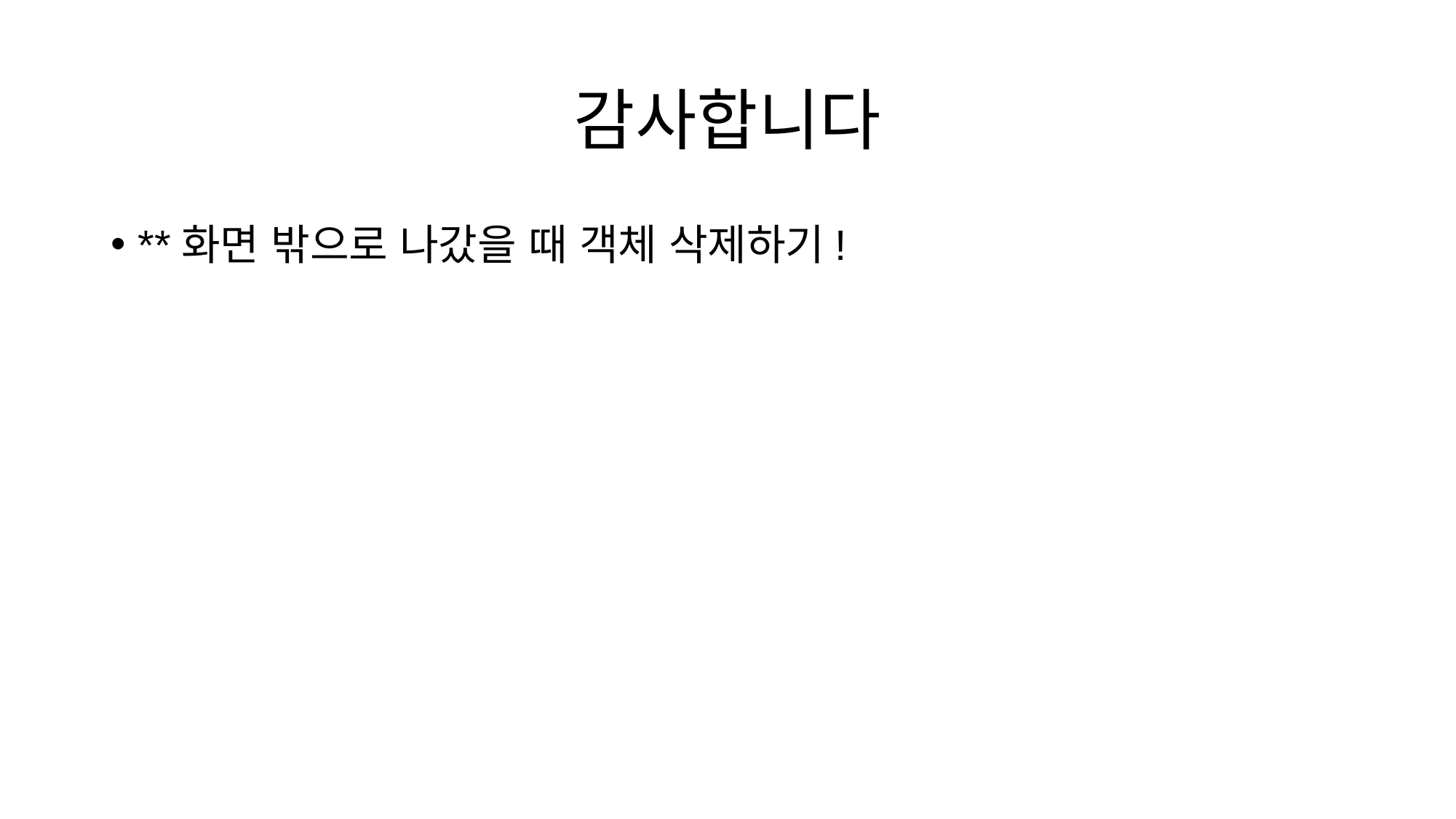

# 감사합니다
**화면 밖으로 나갔을 때 객체 삭제하기!